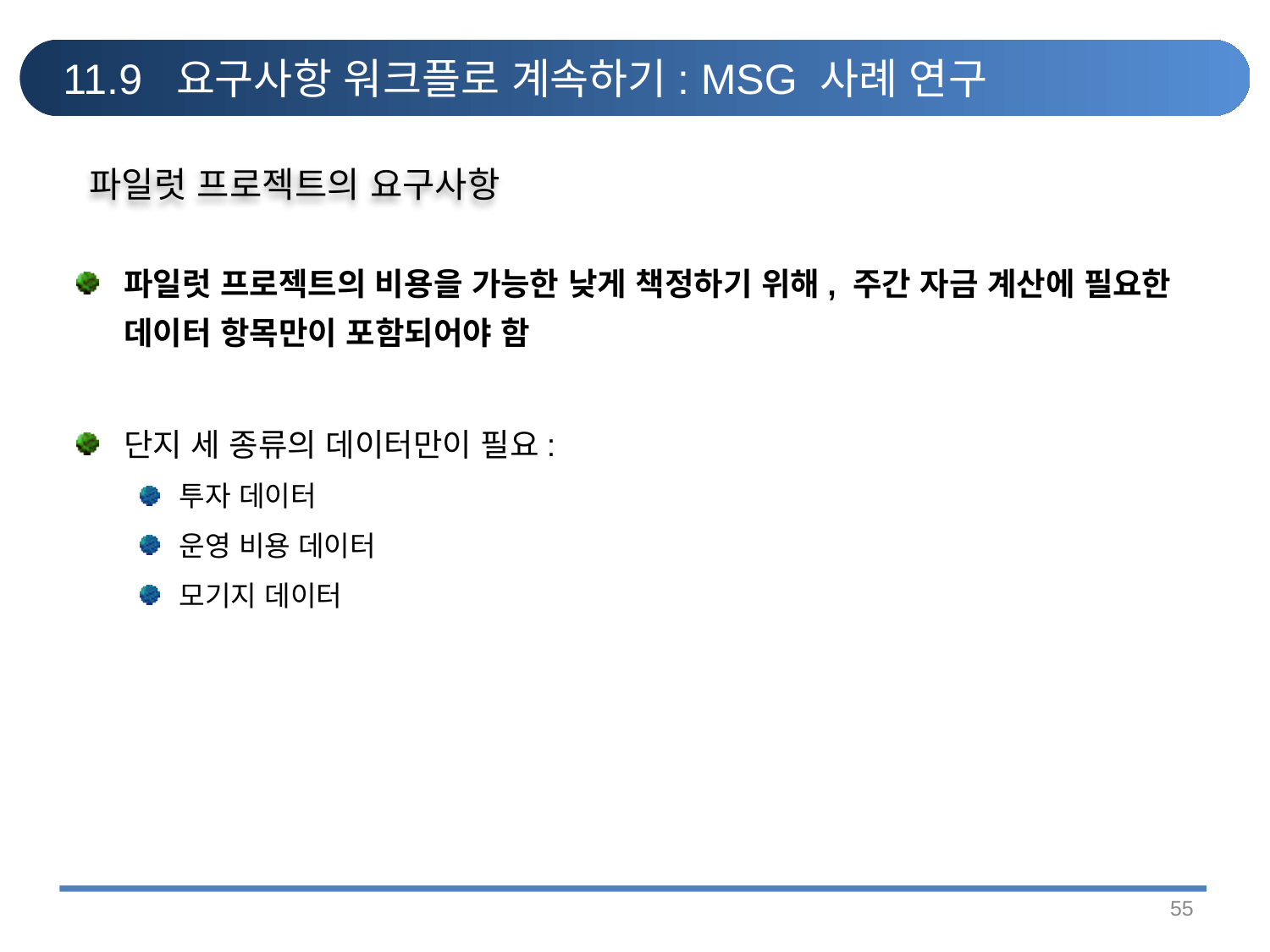

# 11.9  요구사항 워크플로 계속하기: MSG 사례 연구
파일럿 프로젝트의 요구사항
파일럿 프로젝트의 비용을 가능한 낮게 책정하기 위해, 주간 자금 계산에 필요한 데이터 항목만이 포함되어야 함

단지 세 종류의 데이터만이 필요:
투자 데이터
운영 비용 데이터
모기지 데이터
55